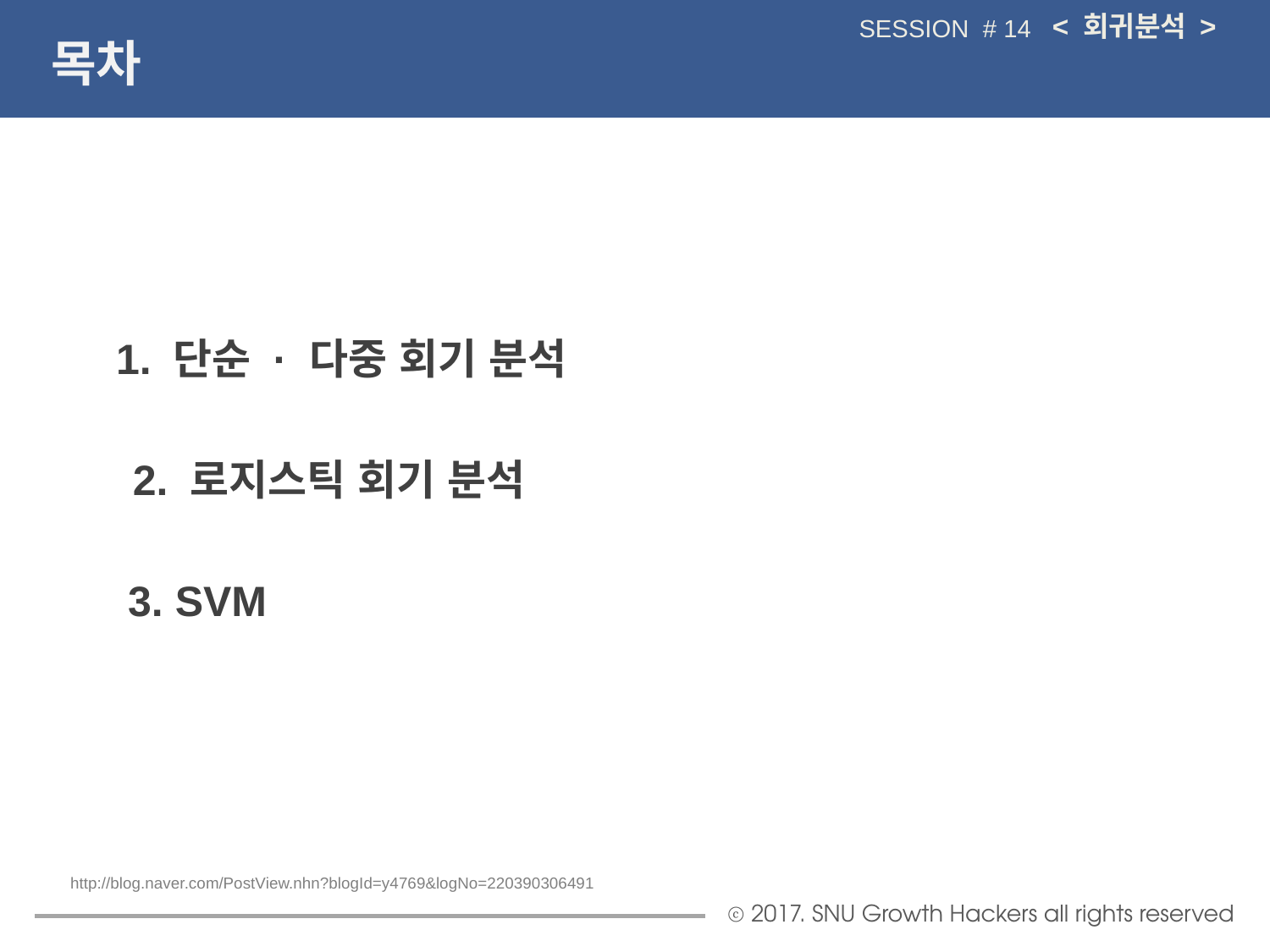

< 회귀분석 >
SESSION  # 14
목차
1. 단순 · 다중 회기 분석
2. 로지스틱 회기 분석
3. SVM
http://blog.naver.com/PostView.nhn?blogId=y4769&logNo=220390306491
ⓒ 2017. SNU Growth Hackers all rights reserved